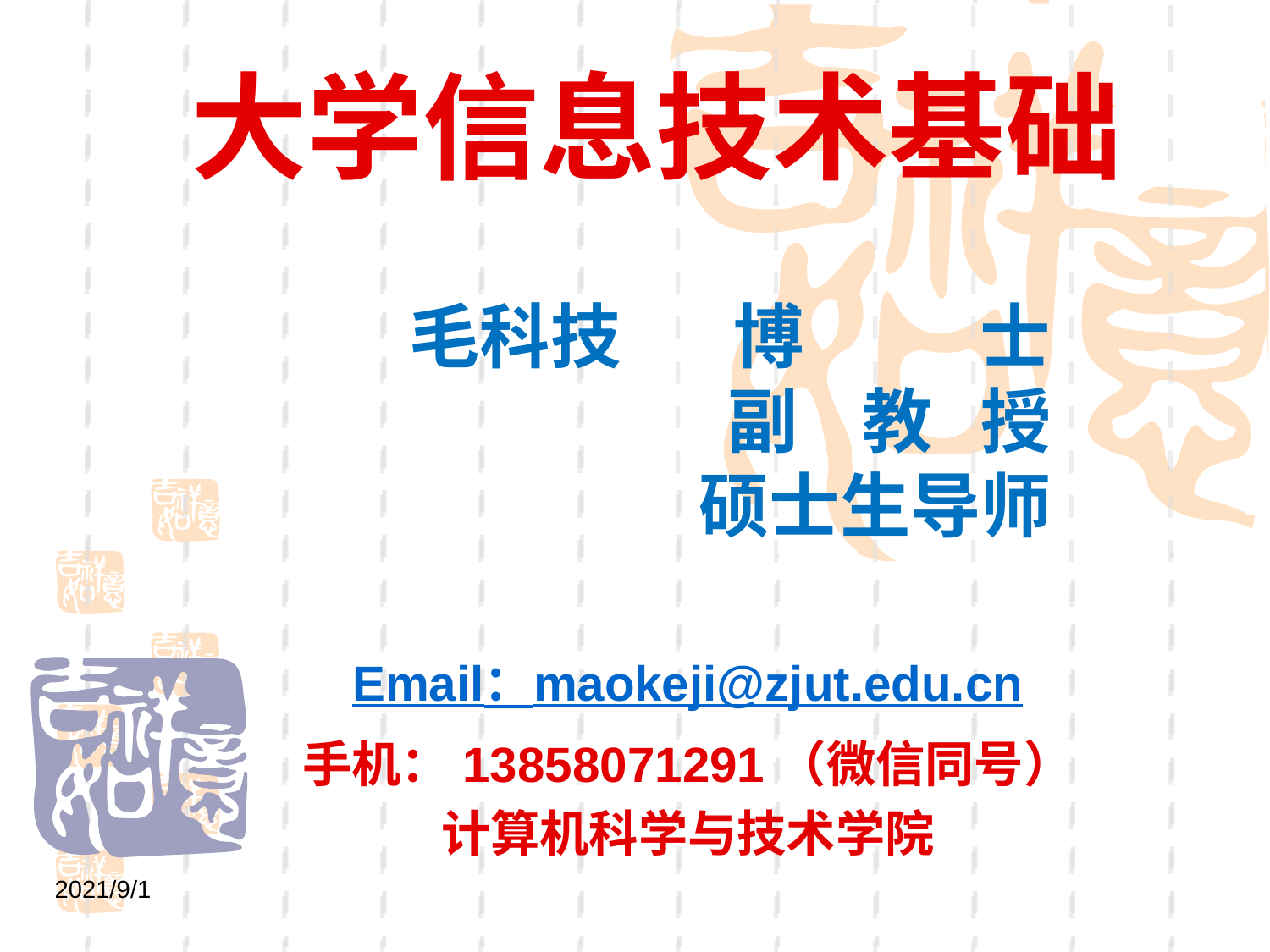

# 大学信息技术基础
毛科技       博           士
副    教   授
     硕士生导师
Email：maokeji@zjut.edu.cn
手机：13858071291（微信同号）
计算机科学与技术学院
2021/9/1